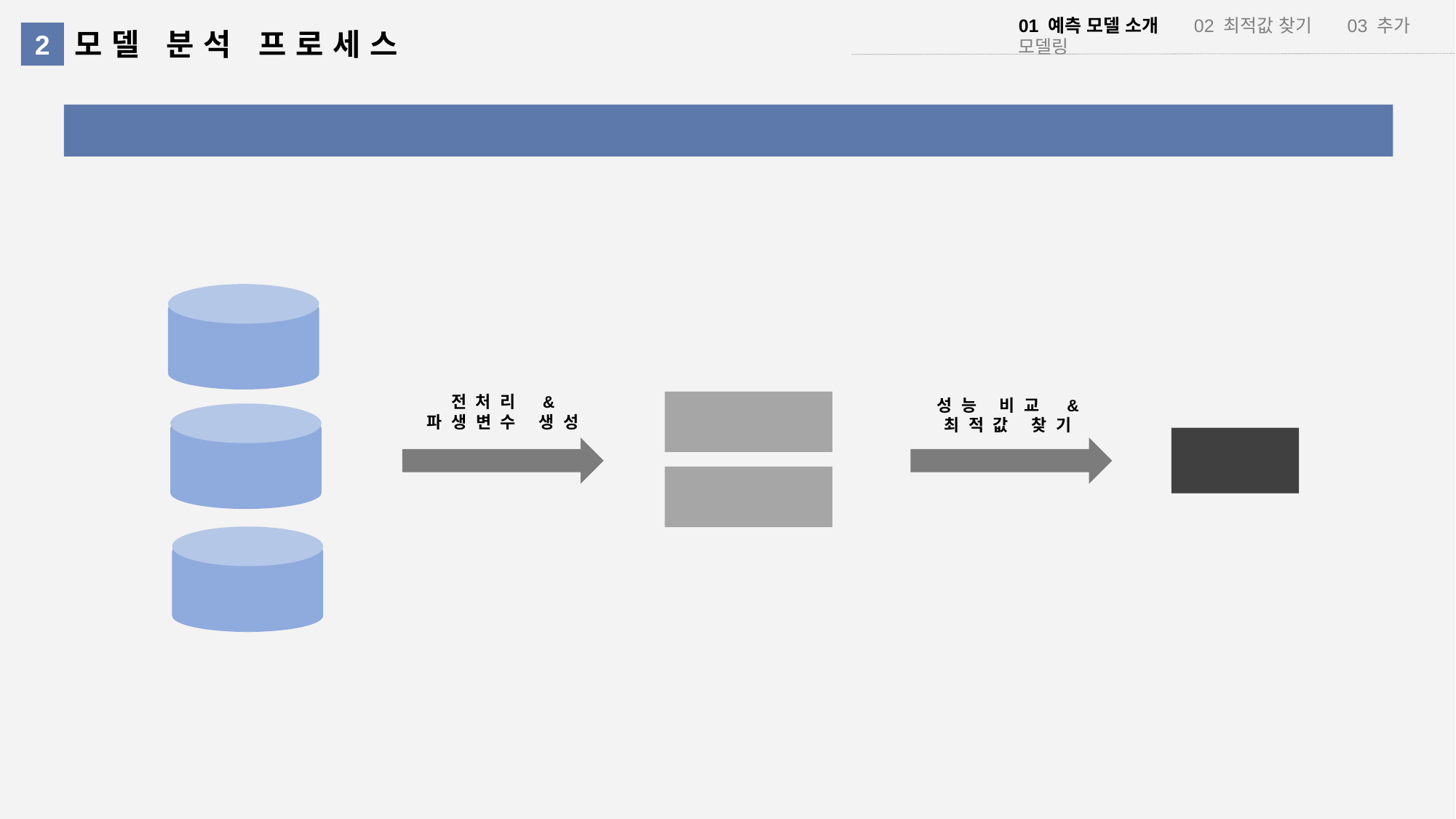

01 예측 모델 소개      02 최적값 찾기      03 추가 모델링
모델 분석 프로세스
2
모델링 프로세스

 SCI 평가정보
DATA
전처리 &
파생변수 생성
성능 비교 &
최적값 찾기
GBM

최종 모형 구축

 한화 생명
DATA
XGB
 한화 생명
DATA

SK 텔레콤
DATA